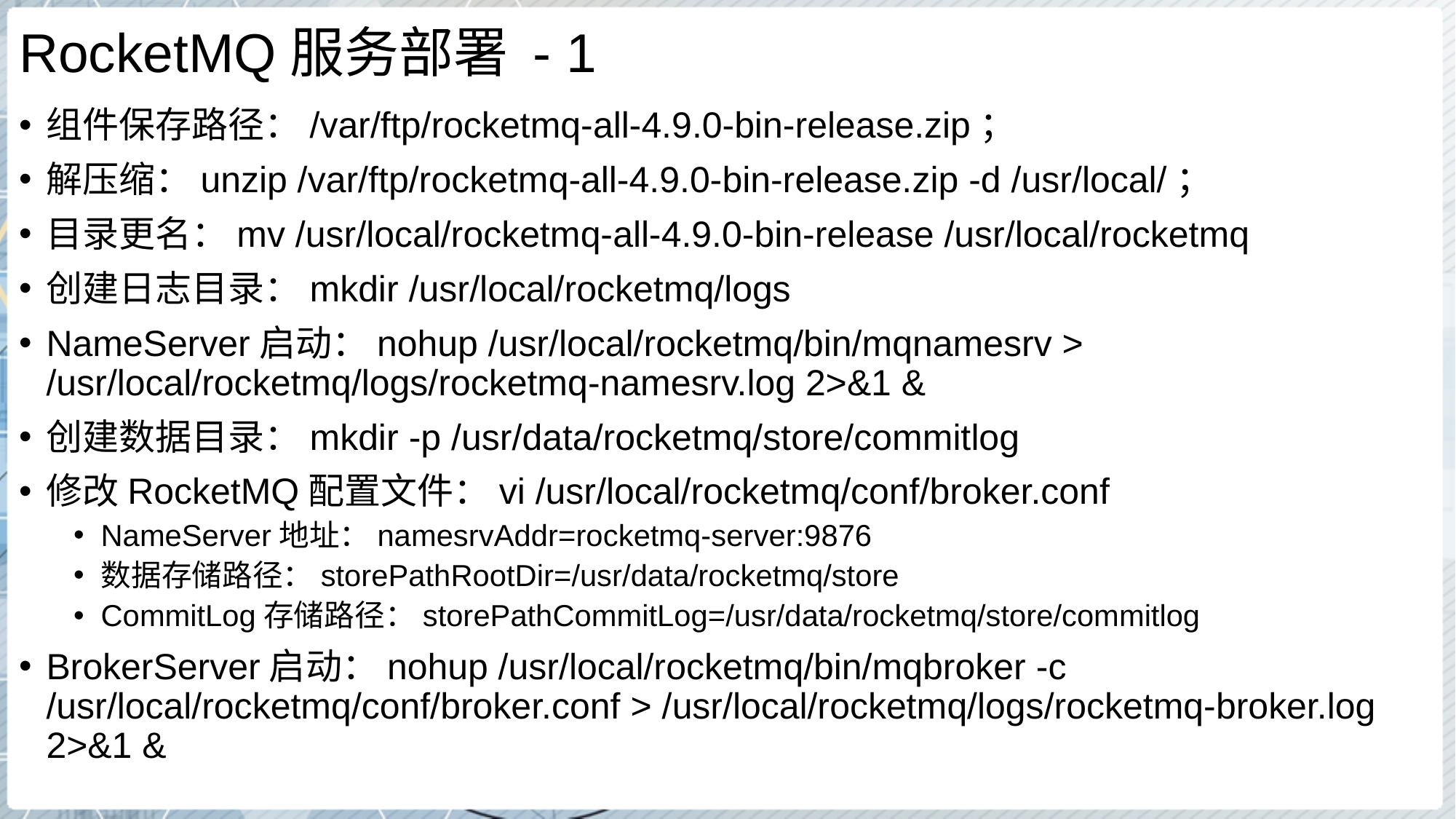

# RocketMQ服务部署 - 1
组件保存路径：/var/ftp/rocketmq-all-4.9.0-bin-release.zip；
解压缩：unzip /var/ftp/rocketmq-all-4.9.0-bin-release.zip -d /usr/local/；
目录更名：mv /usr/local/rocketmq-all-4.9.0-bin-release /usr/local/rocketmq
创建日志目录：mkdir /usr/local/rocketmq/logs
NameServer启动：nohup /usr/local/rocketmq/bin/mqnamesrv > /usr/local/rocketmq/logs/rocketmq-namesrv.log 2>&1 &
创建数据目录：mkdir -p /usr/data/rocketmq/store/commitlog
修改RocketMQ配置文件：vi /usr/local/rocketmq/conf/broker.conf
NameServer地址：namesrvAddr=rocketmq-server:9876
数据存储路径：storePathRootDir=/usr/data/rocketmq/store
CommitLog存储路径：storePathCommitLog=/usr/data/rocketmq/store/commitlog
BrokerServer启动：nohup /usr/local/rocketmq/bin/mqbroker -c /usr/local/rocketmq/conf/broker.conf > /usr/local/rocketmq/logs/rocketmq-broker.log 2>&1 &